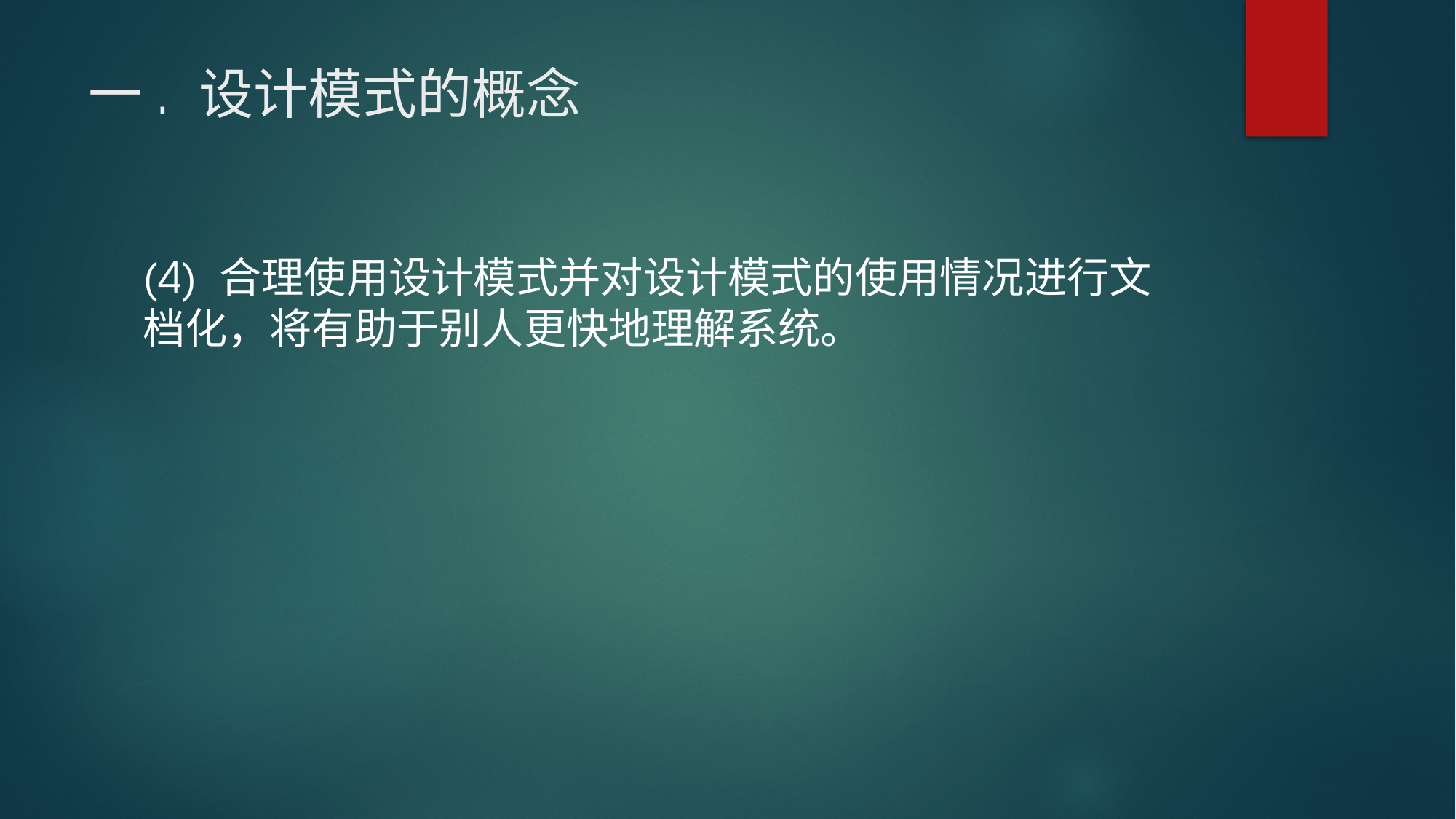

# 一. 设计模式的概念
(4) 合理使用设计模式并对设计模式的使用情况进行文档化，将有助于别人更快地理解系统。